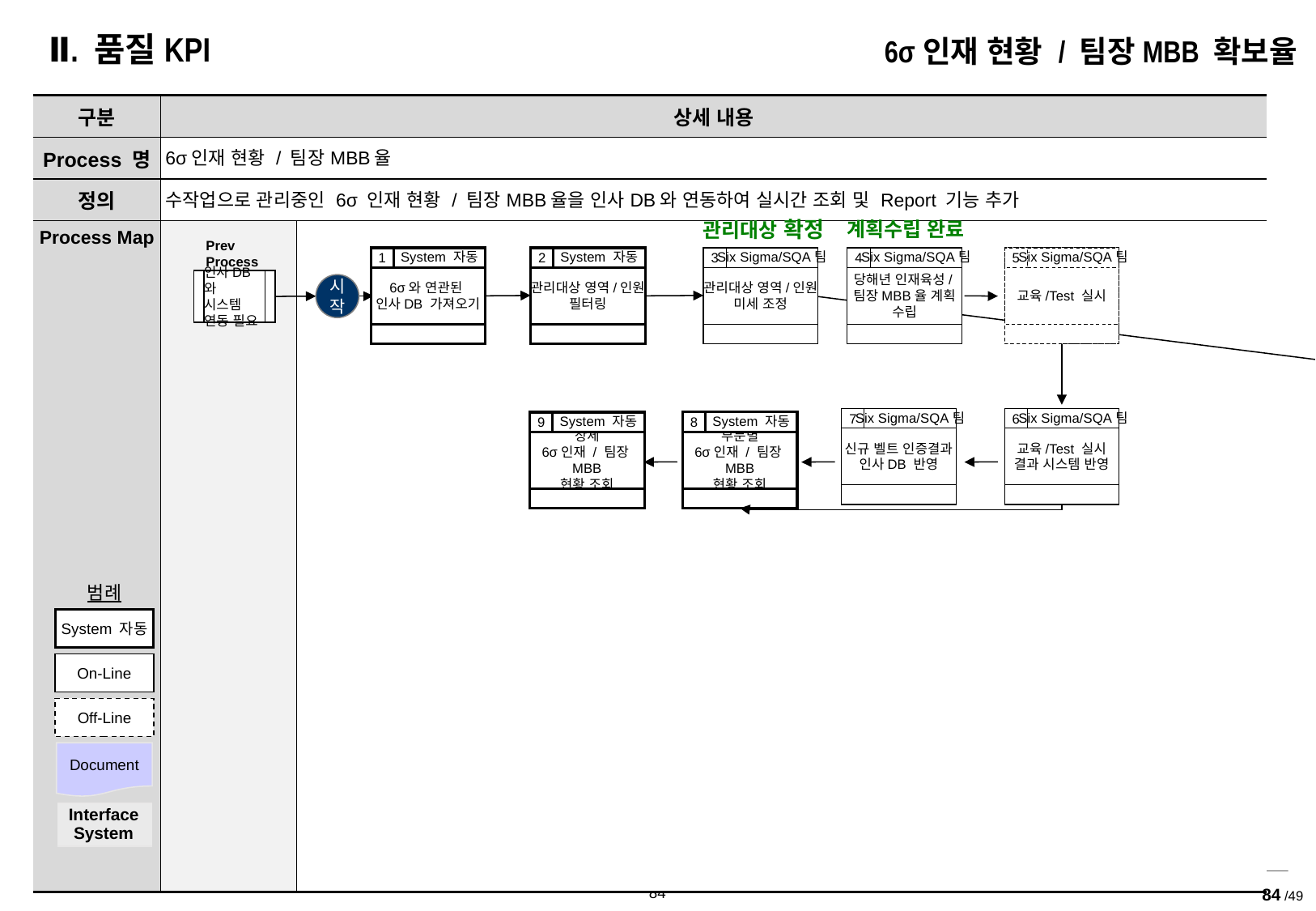

Ⅱ. 품질KPI
6σ인재 현황 / 팀장MBB 확보율
| 구분 | 상세 내용 |  |
| --- | --- | --- |
| Process 명 | 6σ인재 현황 / 팀장MBB율 |  |
| 정의 | 수작업으로 관리중인 6σ 인재 현황 / 팀장MBB율을 인사DB와 연동하여 실시간 조회 및 Report 기능 추가 |  |
| Process Map |  |  |
관리대상 확정
계획수립 완료
Prev
Process
1
System 자동
6σ와 연관된
인사DB 가져오기

2
System 자동
관리대상 영역/인원
필터링

3
Six Sigma/SQA팀
관리대상 영역/인원 미세 조정

4
Six Sigma/SQA팀
당해년 인재육성/팀장MBB율 계획 수립

5
Six Sigma/SQA팀
교육/Test 실시

인사DB와
시스템
연동 필요
시작
종료
7
Six Sigma/SQA팀
신규 벨트 인증결과
인사DB 반영

6
Six Sigma/SQA팀
교육/Test 실시
결과 시스템 반영

8
System 자동
부문별
6σ인재 / 팀장MBB
현황 조회

9
System 자동
상세
6σ인재 / 팀장MBB
현황 조회

범례
System 자동
On-Line
Off-Line
Document
| Interface System |
| --- |
84 /49